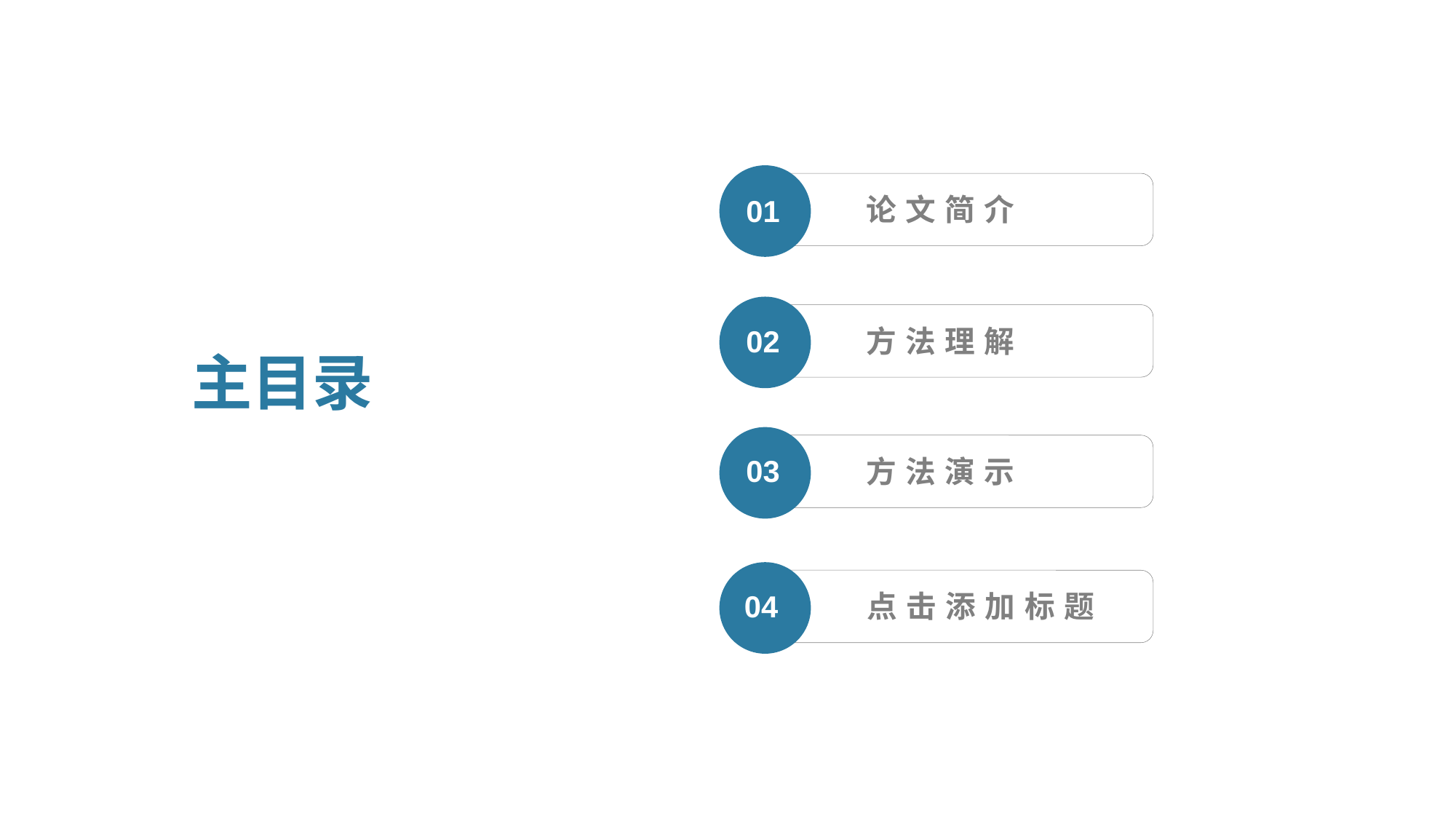

论文简介
01

方法理解
02

03
方法演示

点击添加标题
04

主目录